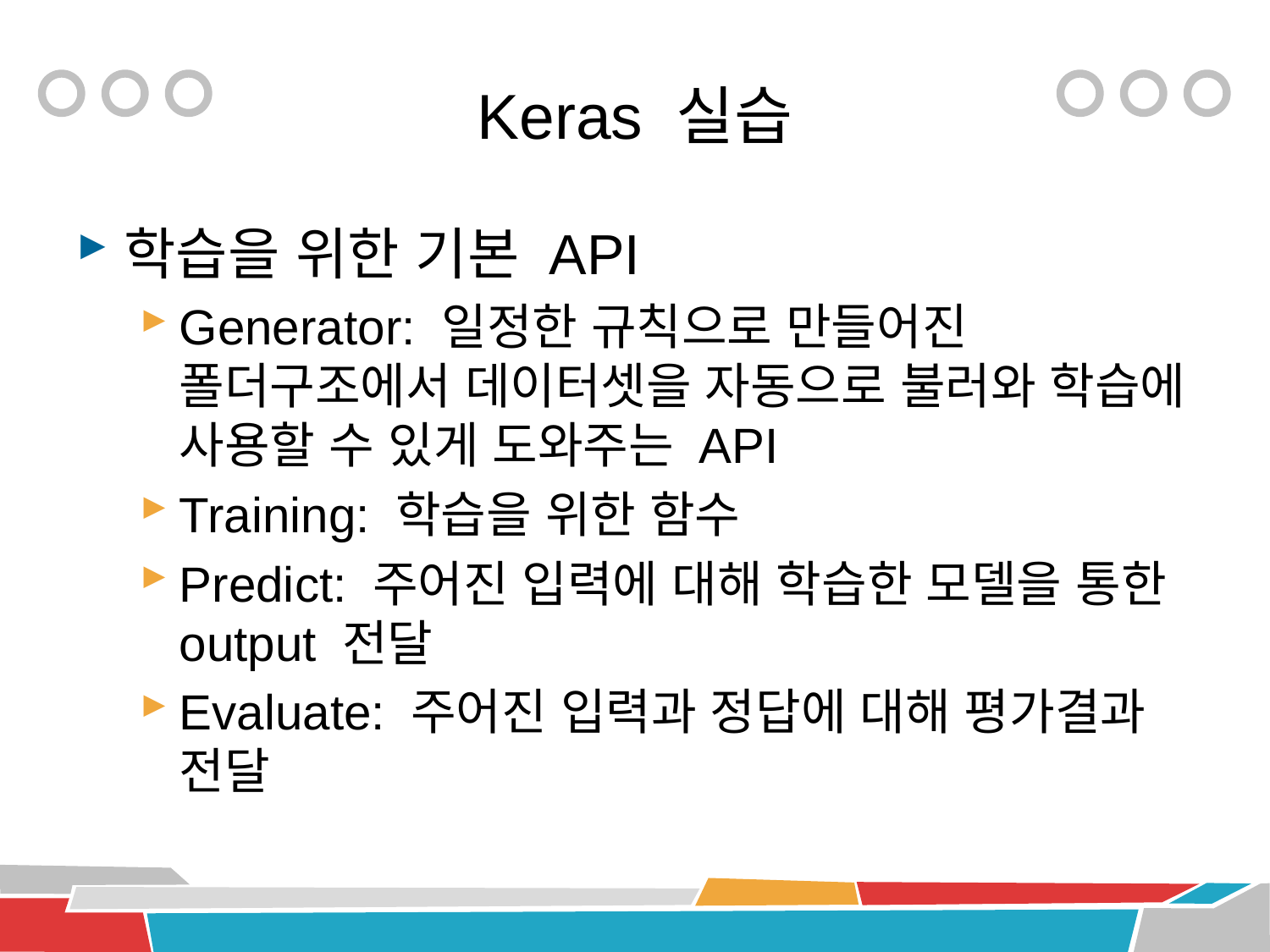

# Keras 실습
학습을 위한 기본 API
Generator: 일정한 규칙으로 만들어진 폴더구조에서 데이터셋을 자동으로 불러와 학습에 사용할 수 있게 도와주는 API
Training: 학습을 위한 함수
Predict: 주어진 입력에 대해 학습한 모델을 통한 output 전달
Evaluate: 주어진 입력과 정답에 대해 평가결과 전달